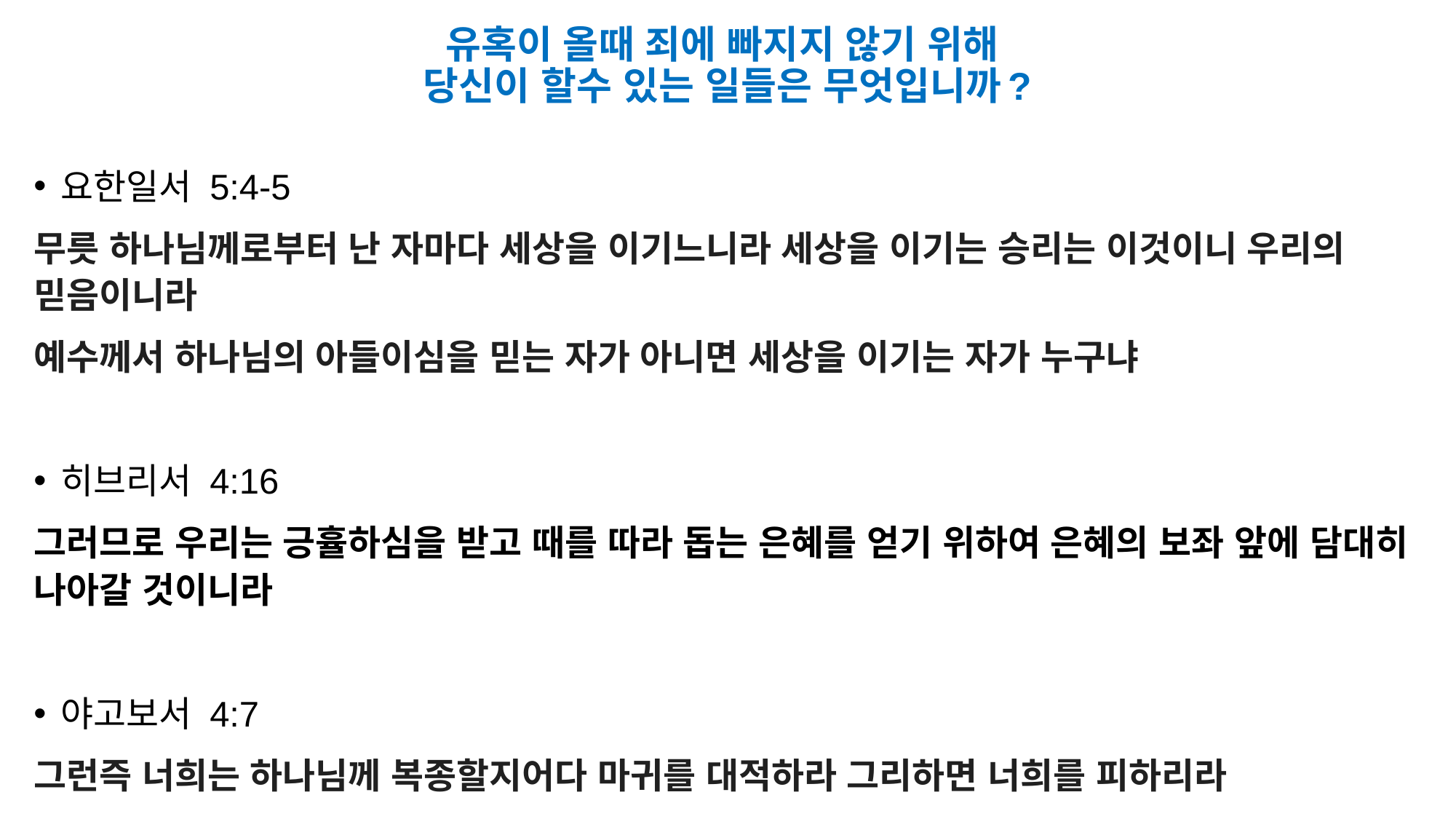

# 유혹이 올때 죄에 빠지지 않기 위해 당신이 할수 있는 일들은 무엇입니까?
요한일서 5:4-5
무릇 하나님께로부터 난 자마다 세상을 이기느니라 세상을 이기는 승리는 이것이니 우리의 믿음이니라
예수께서 하나님의 아들이심을 믿는 자가 아니면 세상을 이기는 자가 누구냐

히브리서 4:16
그러므로 우리는 긍휼하심을 받고 때를 따라 돕는 은혜를 얻기 위하여 은혜의 보좌 앞에 담대히 나아갈 것이니라

야고보서 4:7
그런즉 너희는 하나님께 복종할지어다 마귀를 대적하라 그리하면 너희를 피하리라